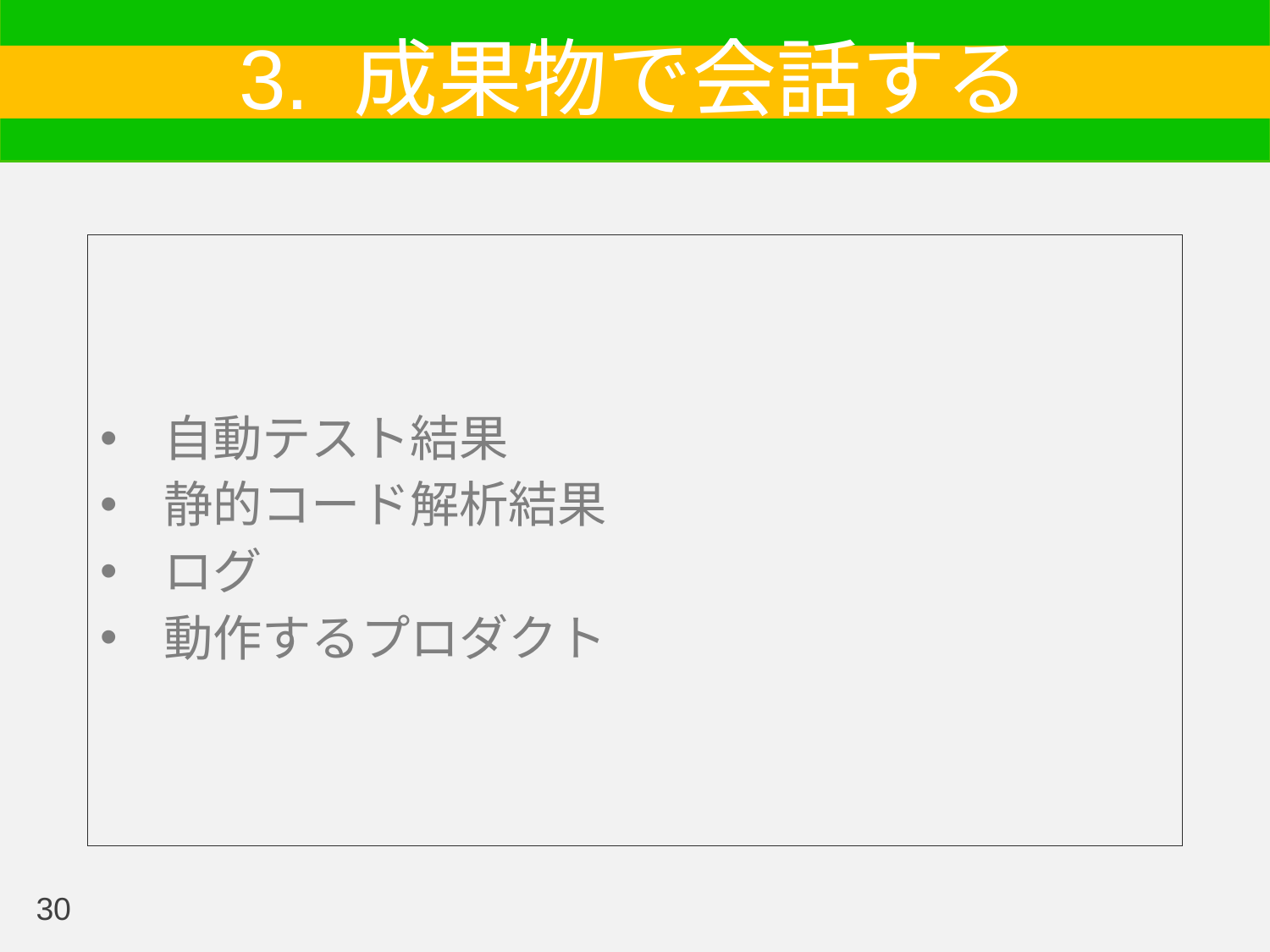

# 3. 成果物で会話する
自動テスト結果
静的コード解析結果
ログ
動作するプロダクト
30